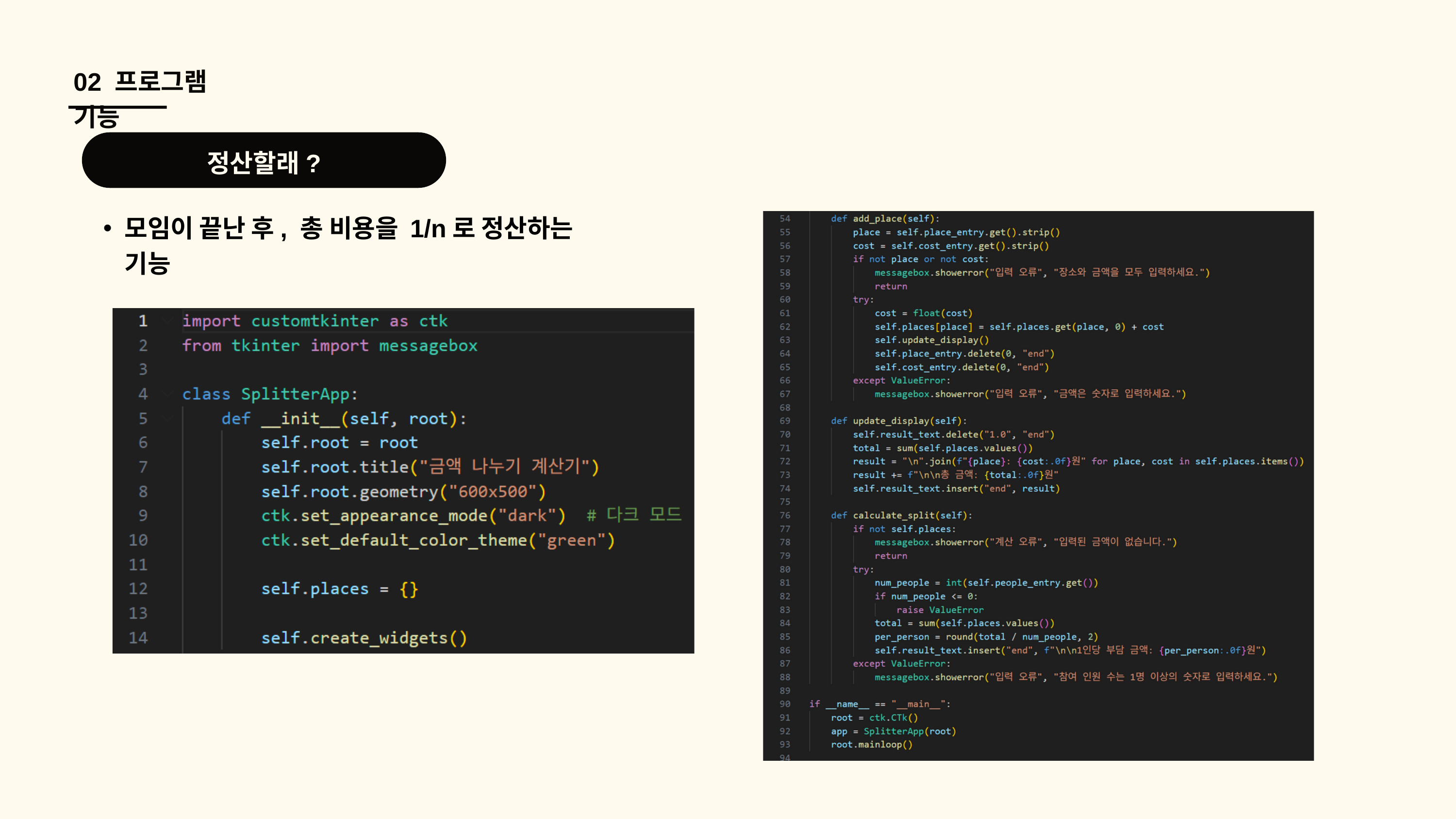

02 프로그램 기능

정산할래?
모임이 끝난 후, 총 비용을 1/n로 정산하는 기능